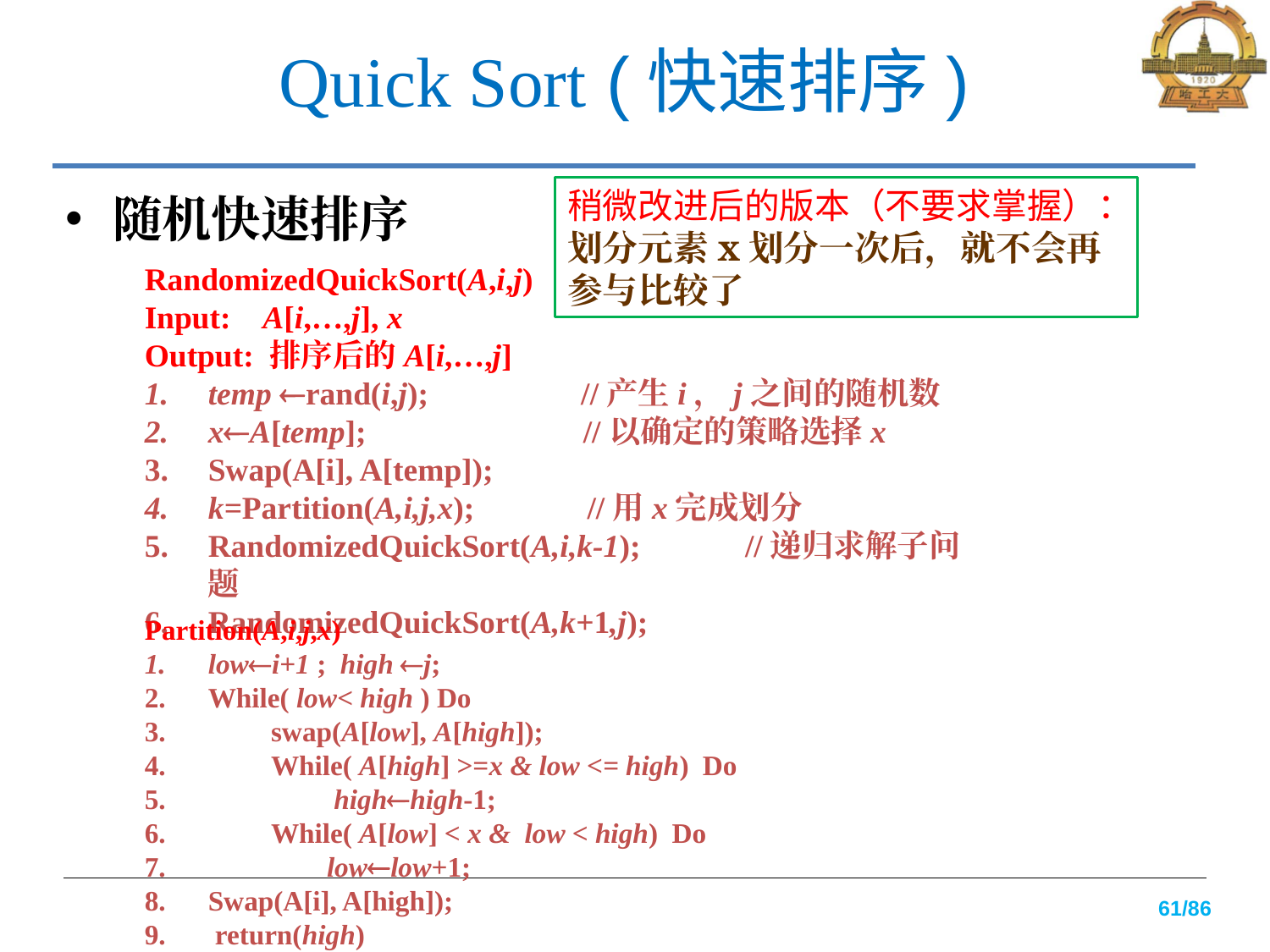

# Quick Sort (快速排序)
稍微改进后的版本（不要求掌握）：
划分元素x划分一次后，就不会再参与比较了
随机快速排序
RandomizedQuickSort(A,i,j)
Input:    A[i,…,j], x
Output: 排序后的A[i,…,j]
temp ←rand(i,j);                   //产生i，j之间的随机数
x←A[temp];                           //以确定的策略选择x
Swap(A[i], A[temp]);
k=Partition(A,i,j,x);              //用x完成划分
RandomizedQuickSort(A,i,k-1);             //递归求解子问题
RandomizedQuickSort(A,k+1,j);
Partition(A,i,j,x)
low←i+1 ;  high ←j;
While( low< high ) Do
         swap(A[low], A[high]);
         While( A[high] >=x & low <= high)  Do
                  high←high-1;
         While( A[low] < x &  low < high)  Do
                 low←low+1;
Swap(A[i], A[high]);
 return(high)